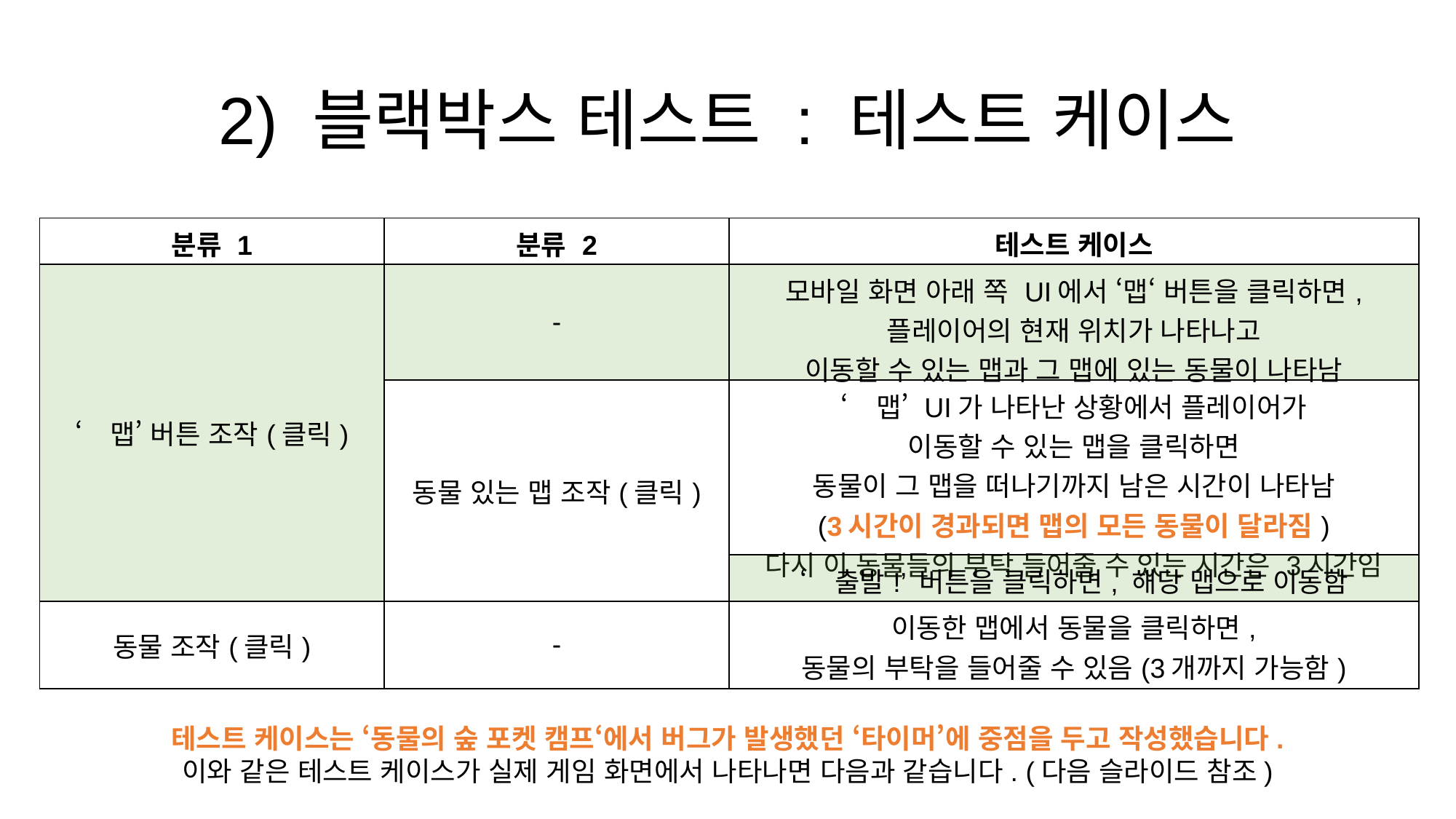

# 2) 블랙박스 테스트 : 테스트 케이스
| 분류 1 | 분류 2 | 테스트 케이스 |
| --- | --- | --- |
| ‘맵’ 버튼 조작(클릭) | - | 모바일 화면 아래 쪽 UI에서 ‘맵‘ 버튼을 클릭하면, 플레이어의 현재 위치가 나타나고 이동할 수 있는 맵과 그 맵에 있는 동물이 나타남 |
|  | 동물 있는 맵 조작(클릭) | ‘맵’ UI가 나타난 상황에서 플레이어가 이동할 수 있는 맵을 클릭하면 동물이 그 맵을 떠나기까지 남은 시간이 나타남 (3시간이 경과되면 맵의 모든 동물이 달라짐) 다시 이 동물들의 부탁 들어줄 수 있는 시간은 3시간임 |
|  |  | ‘출발!’ 버튼을 클릭하면, 해당 맵으로 이동함 |
| 동물 조작(클릭) | - | 이동한 맵에서 동물을 클릭하면, 동물의 부탁을 들어줄 수 있음(3개까지 가능함) |
테스트 케이스는 ‘동물의 숲 포켓 캠프‘에서 버그가 발생했던 ‘타이머’에 중점을 두고 작성했습니다.
이와 같은 테스트 케이스가 실제 게임 화면에서 나타나면 다음과 같습니다. (다음 슬라이드 참조)